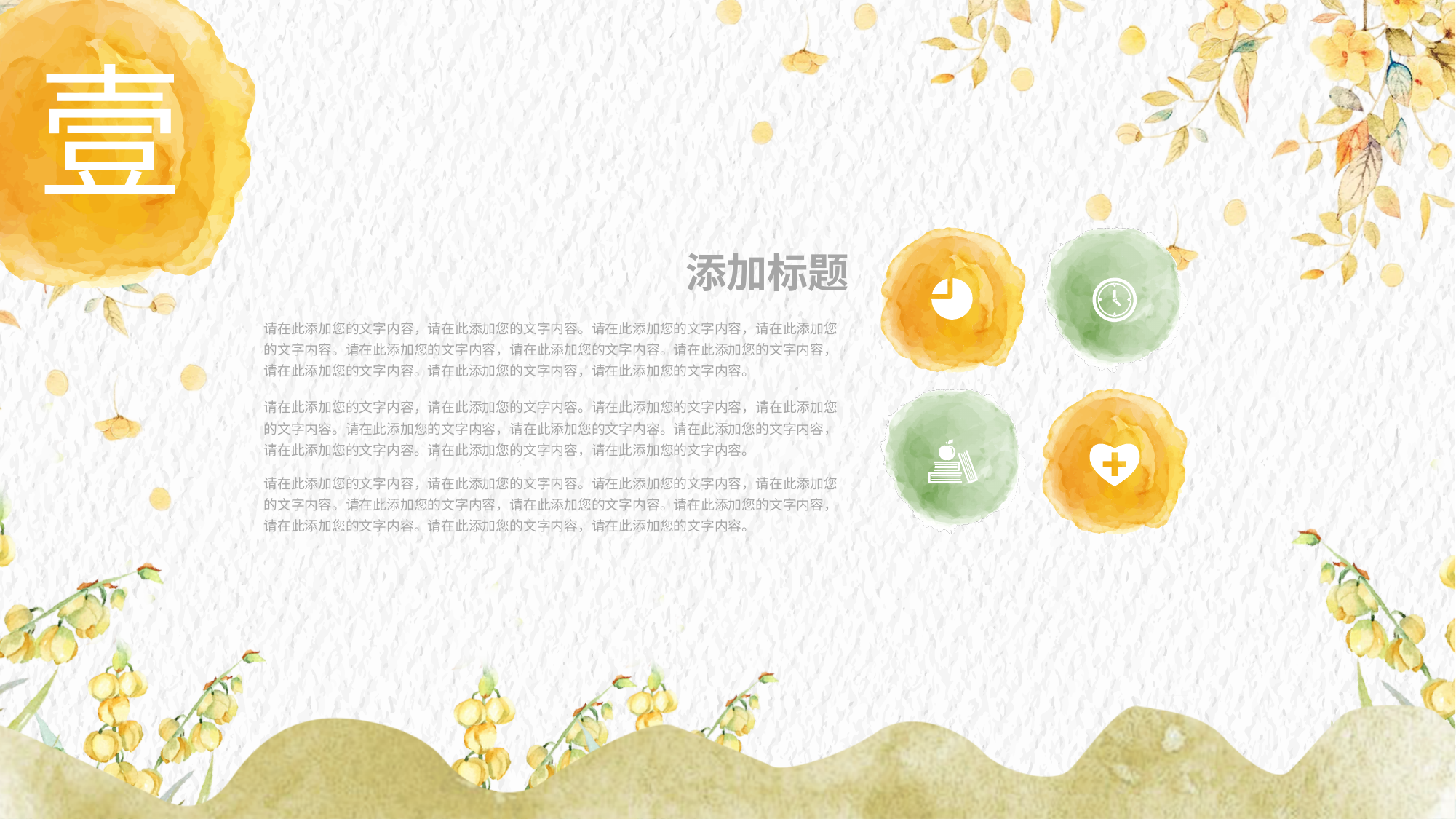

添加标题

请在此添加您的文字内容，请在此添加您的文字内容。请在此添加您的文字内容，请在此添加您的文字内容。请在此添加您的文字内容，请在此添加您的文字内容。请在此添加您的文字内容，请在此添加您的文字内容。请在此添加您的文字内容，请在此添加您的文字内容。

请在此添加您的文字内容，请在此添加您的文字内容。请在此添加您的文字内容，请在此添加您的文字内容。请在此添加您的文字内容，请在此添加您的文字内容。请在此添加您的文字内容，请在此添加您的文字内容。请在此添加您的文字内容，请在此添加您的文字内容。

请在此添加您的文字内容，请在此添加您的文字内容。请在此添加您的文字内容，请在此添加您的文字内容。请在此添加您的文字内容，请在此添加您的文字内容。请在此添加您的文字内容，请在此添加您的文字内容。请在此添加您的文字内容，请在此添加您的文字内容。

PPT模板 http://www.1ppt.com/moban/